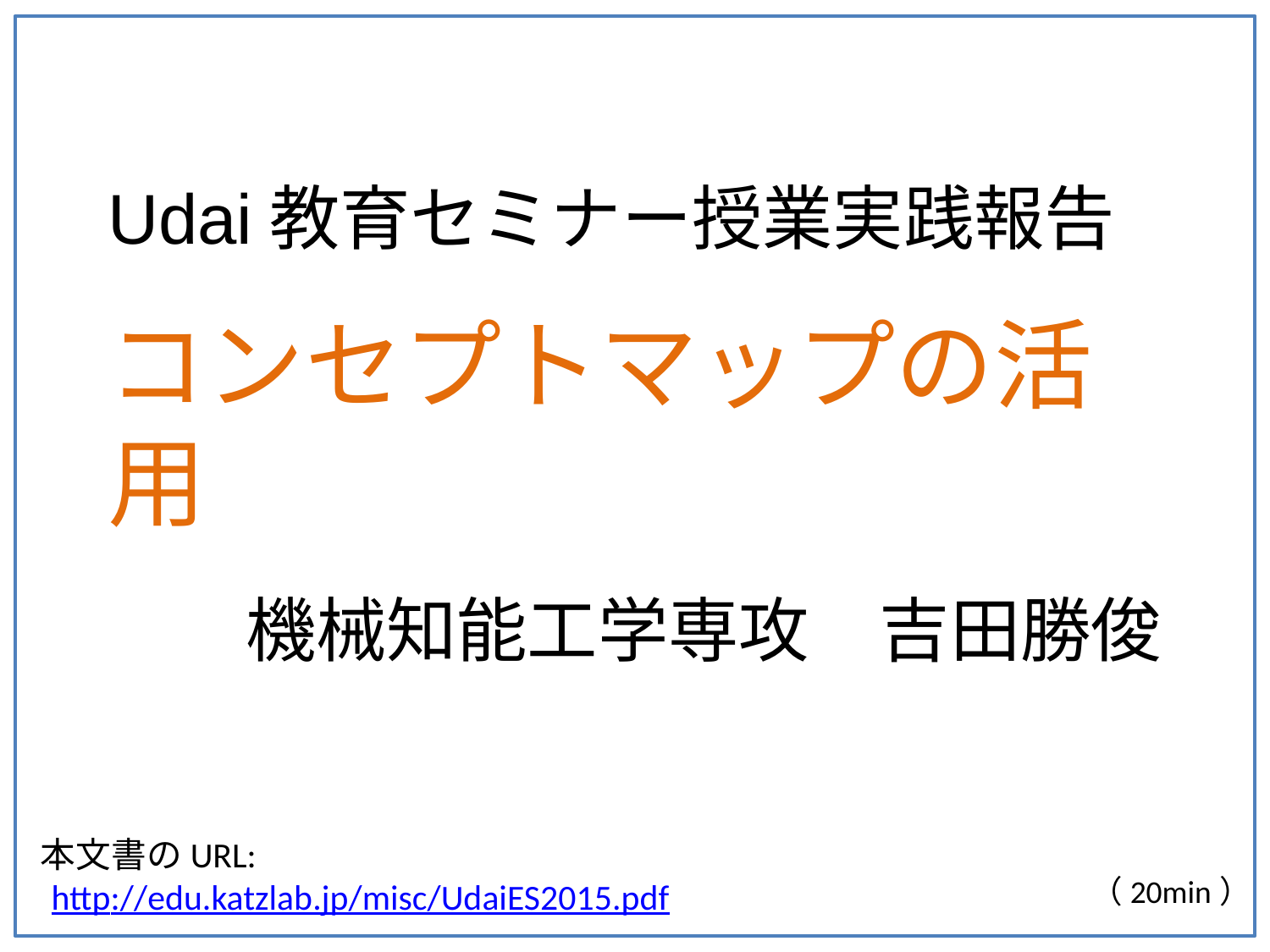

Udai教育セミナー授業実践報告
# コンセプトマップの活用
機械知能工学専攻　吉田勝俊
本文書のURL:
（20min）
http://edu.katzlab.jp/misc/UdaiES2015.pdf